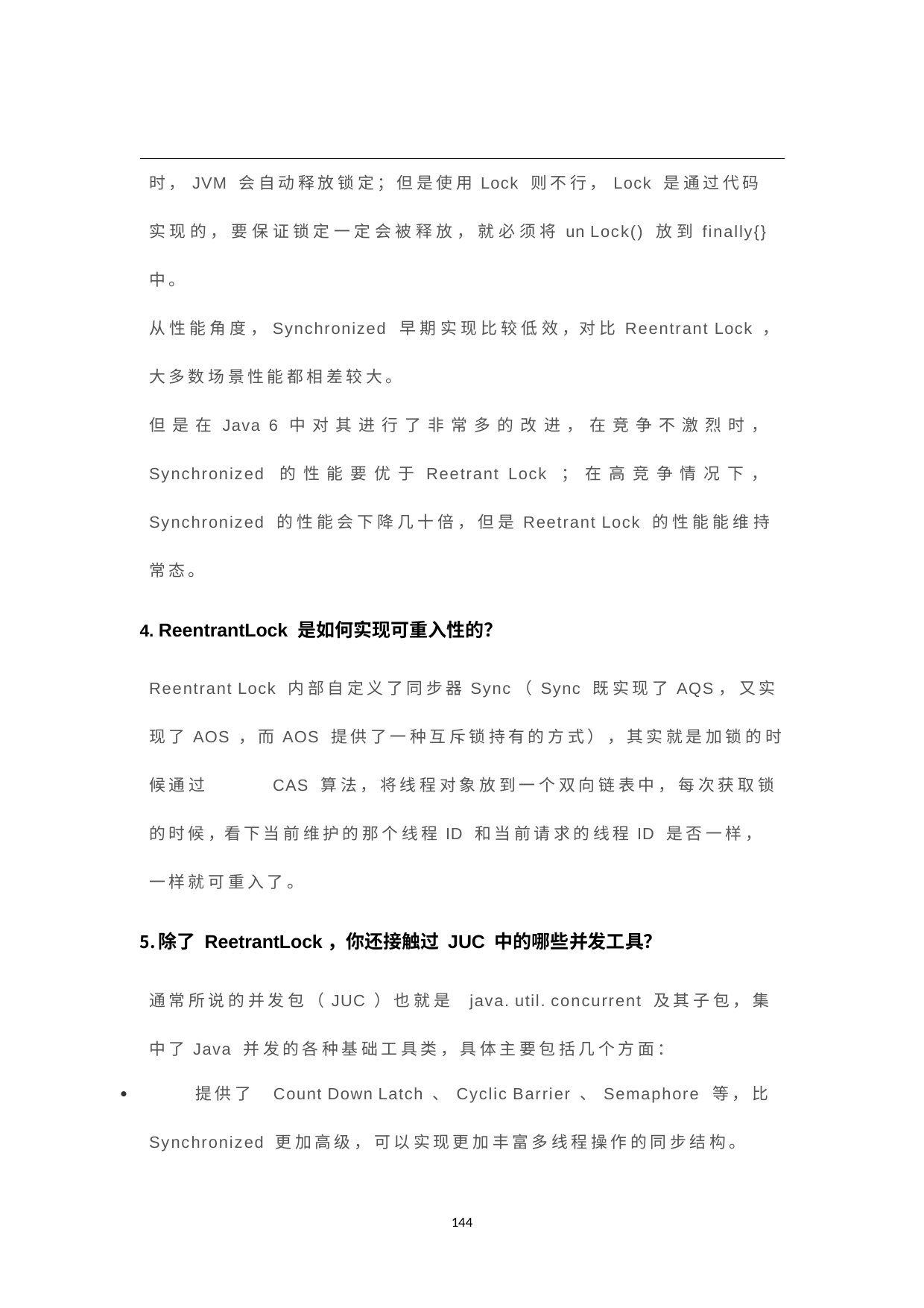

时， JVM 会自动释放锁定； 但是使用 Lock 则不行， Lock 是通过代码
实现的， 要保证锁定一定会被释放， 就必须将 un Lock() 放到 finally{}  中。
从性能角度，Synchronized 早期实现比较低效，对比 Reentrant Lock ，  大多数场景性能都相差较大。
但 是 在 Java 6 中 对 其 进 行 了 非 常 多 的 改 进 ， 在 竞 争 不 激 烈 时 ，  Synchronized 的 性 能 要 优 于 Reetrant Lock ； 在 高 竞 争 情 况 下 ，  Synchronized 的性能会下降几十倍， 但是 Reetrant Lock 的性能能维 持常态。

ReentrantLock 是如何实现可重入性的？
Reentrant Lock 内部自定义了同步器 Sync（ Sync 既实现了 AQS， 又 实现了 AOS ， 而 AOS 提供了一种互斥锁持有的方式） ， 其实就是加锁 的时 候通 过	CAS 算法 ， 将 线程对 象放到 一个 双向链 表中， 每次 获取锁 的时候 ，看 下当前维护的那个线程 ID 和当前请求的线程 ID 是否一样，  一样就可重入了。

除了 ReetrantLock，你还接触过 JUC 中的哪些并发工具？
通常 所说 的并 发包 （ JUC ） 也 就是	java. util. concurrent 及其 子包 ， 集 中了 Java 并发的各种基础工具类， 具体主要包括几个方面：
提 供 了	Count Down Latch 、 Cyclic Barrier 、 Semaphore 等 ， 比
•
Synchronized 更加高级， 可以实现更加丰富多线程操作的同步结构。
144